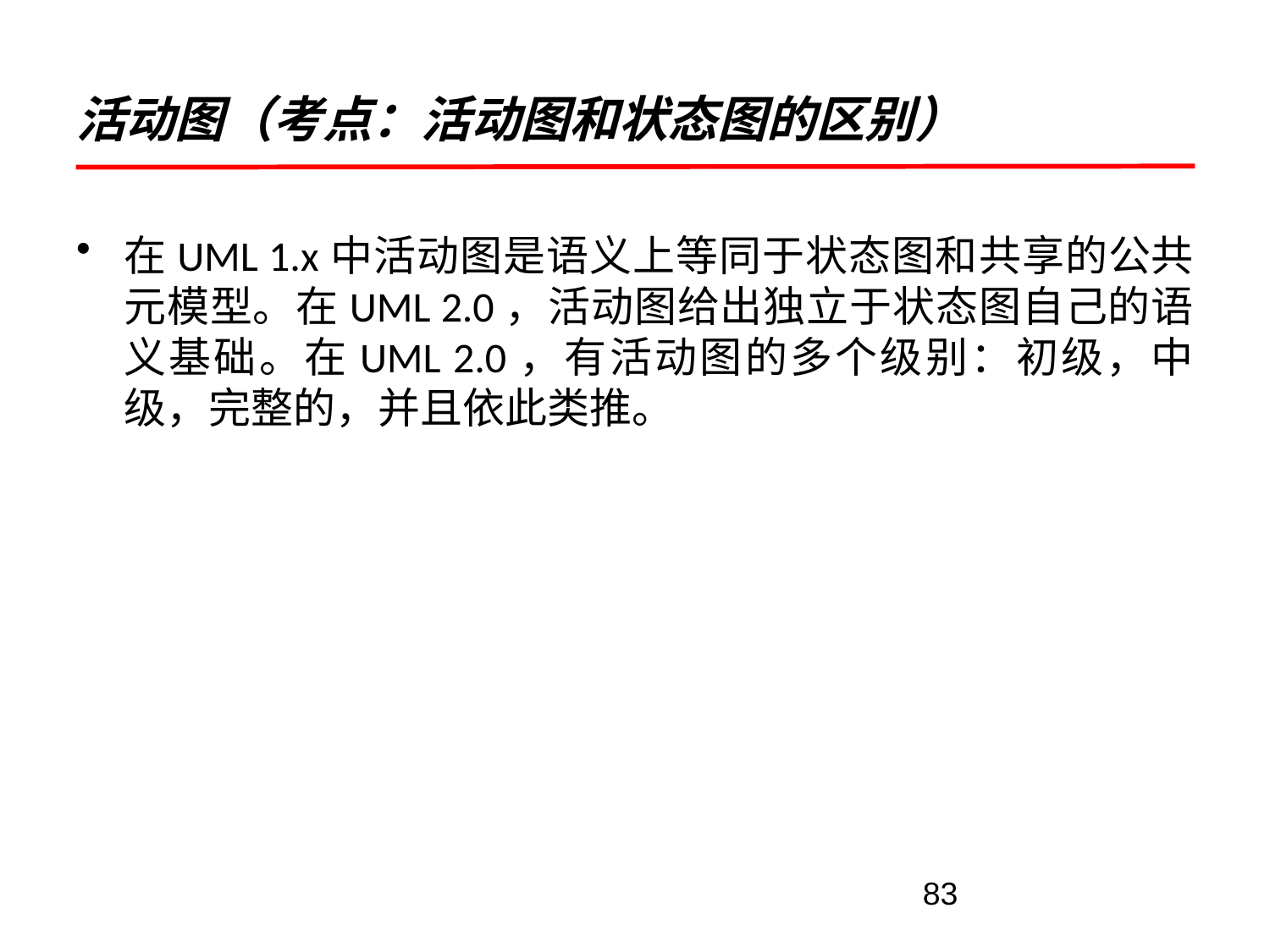

# 活动图（考点：活动图和状态图的区别）
在UML 1.x中活动图是语义上等同于状态图和共享的公共元模型。在UML 2.0，活动图给出独立于状态图自己的语义基础。在UML 2.0，有活动图的多个级别：初级，中级，完整的，并且依此类推。

83